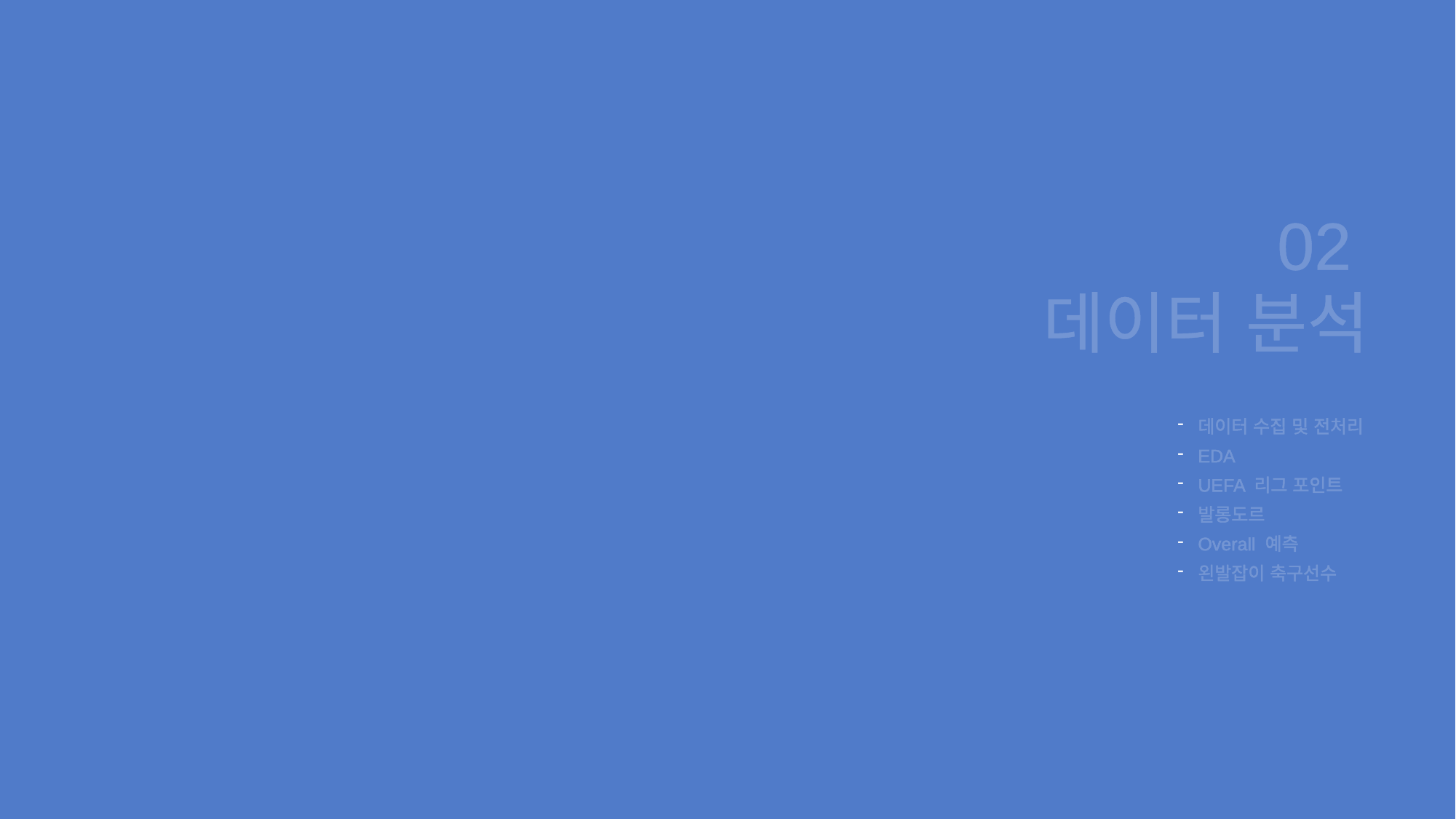

02
데이터 분석
데이터 수집 및 전처리
EDA
UEFA 리그 포인트
발롱도르
Overall 예측
왼발잡이 축구선수